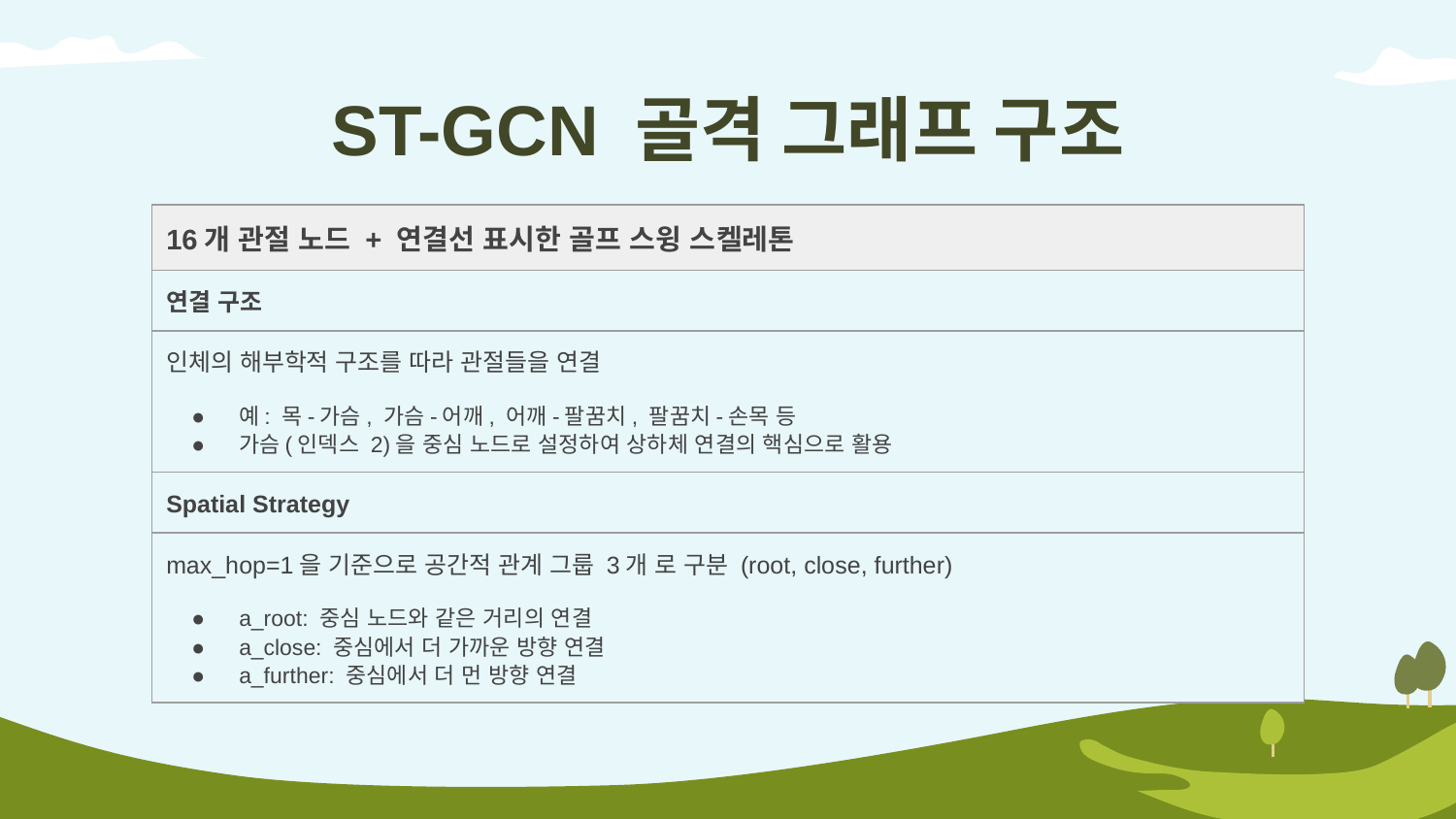

# ST-GCN 골격 그래프 구조
| 16개 관절 노드 + 연결선 표시한 골프 스윙 스켈레톤 |
| --- |
| 연결 구조 |
| 인체의 해부학적 구조를 따라 관절들을 연결 예: 목-가슴, 가슴-어깨, 어깨-팔꿈치, 팔꿈치-손목 등 가슴(인덱스 2)을 중심 노드로 설정하여 상하체 연결의 핵심으로 활용 |
| Spatial Strategy |
| max\_hop=1을 기준으로 공간적 관계 그룹 3개 로 구분 (root, close, further) a\_root: 중심 노드와 같은 거리의 연결 a\_close: 중심에서 더 가까운 방향 연결 a\_further: 중심에서 더 먼 방향 연결 |